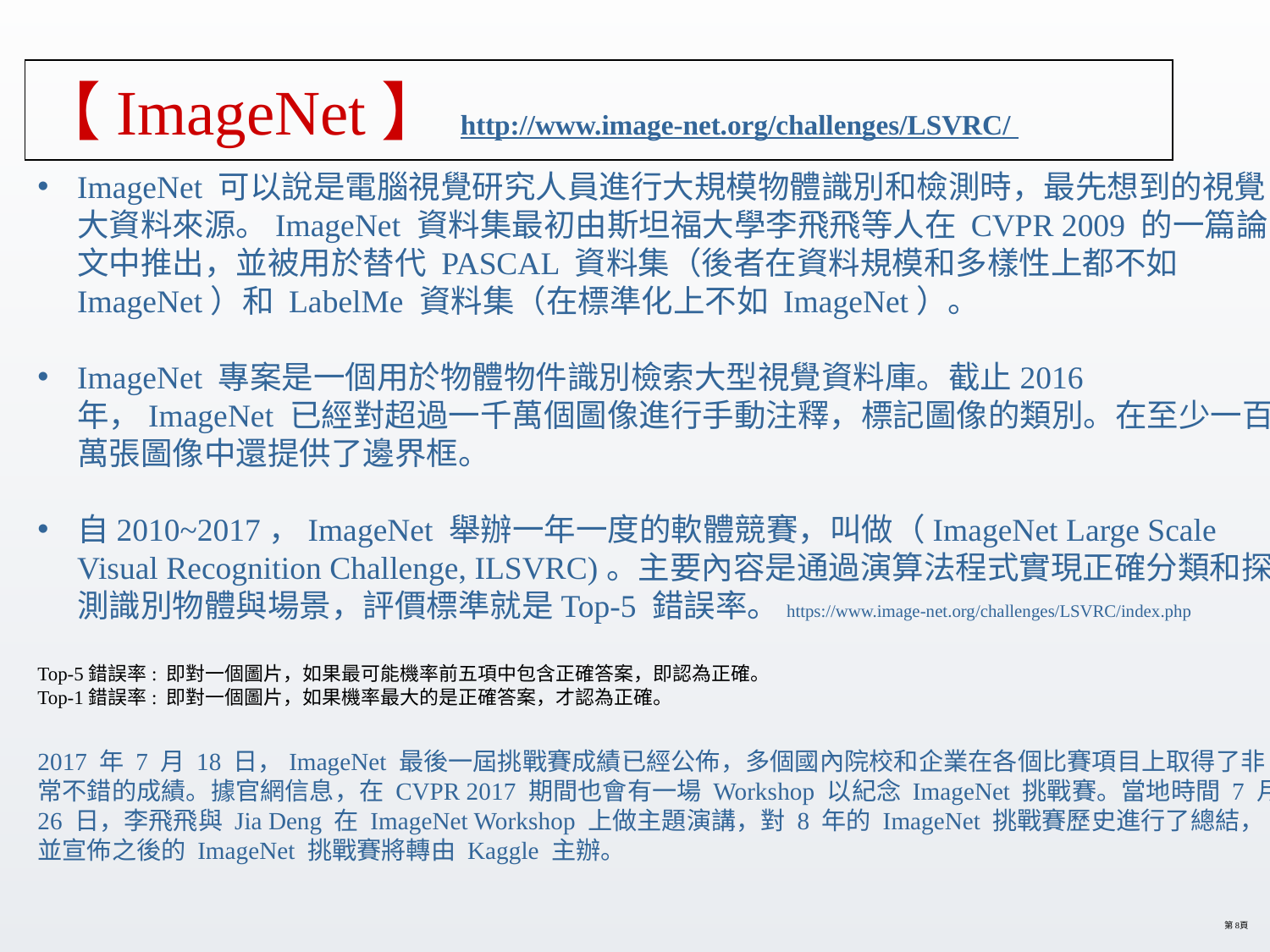

# 【ImageNet】http://www.image-net.org/challenges/LSVRC/
ImageNet 可以說是電腦視覺研究人員進行大規模物體識別和檢測時，最先想到的視覺大資料來源。ImageNet 資料集最初由斯坦福大學李飛飛等人在 CVPR 2009 的一篇論文中推出，並被用於替代 PASCAL 資料集（後者在資料規模和多樣性上都不如 ImageNet）和 LabelMe 資料集（在標準化上不如 ImageNet）。

ImageNet 專案是一個用於物體物件識別檢索大型視覺資料庫。截止2016年，ImageNet 已經對超過一千萬個圖像進行手動注釋，標記圖像的類別。在至少一百萬張圖像中還提供了邊界框。

自2010~2017，ImageNet 舉辦一年一度的軟體競賽，叫做（ImageNet Large Scale Visual Recognition Challenge, ILSVRC)。主要內容是通過演算法程式實現正確分類和探測識別物體與場景，評價標準就是Top-5 錯誤率。https://www.image-net.org/challenges/LSVRC/index.php
Top-5錯誤率: 即對一個圖片，如果最可能機率前五項中包含正確答案，即認為正確。
Top-1錯誤率: 即對一個圖片，如果機率最大的是正確答案，才認為正確。

2017 年 7 月 18 日，ImageNet 最後一屆挑戰賽成績已經公佈，多個國內院校和企業在各個比賽項目上取得了非常不錯的成績。據官網信息，在 CVPR 2017 期間也會有一場 Workshop 以紀念 ImageNet 挑戰賽。當地時間 7 月 26 日，李飛飛與 Jia Deng 在 ImageNet Workshop 上做主題演講，對 8 年的 ImageNet 挑戰賽歷史進行了總結，並宣佈之後的 ImageNet 挑戰賽將轉由 Kaggle 主辦。